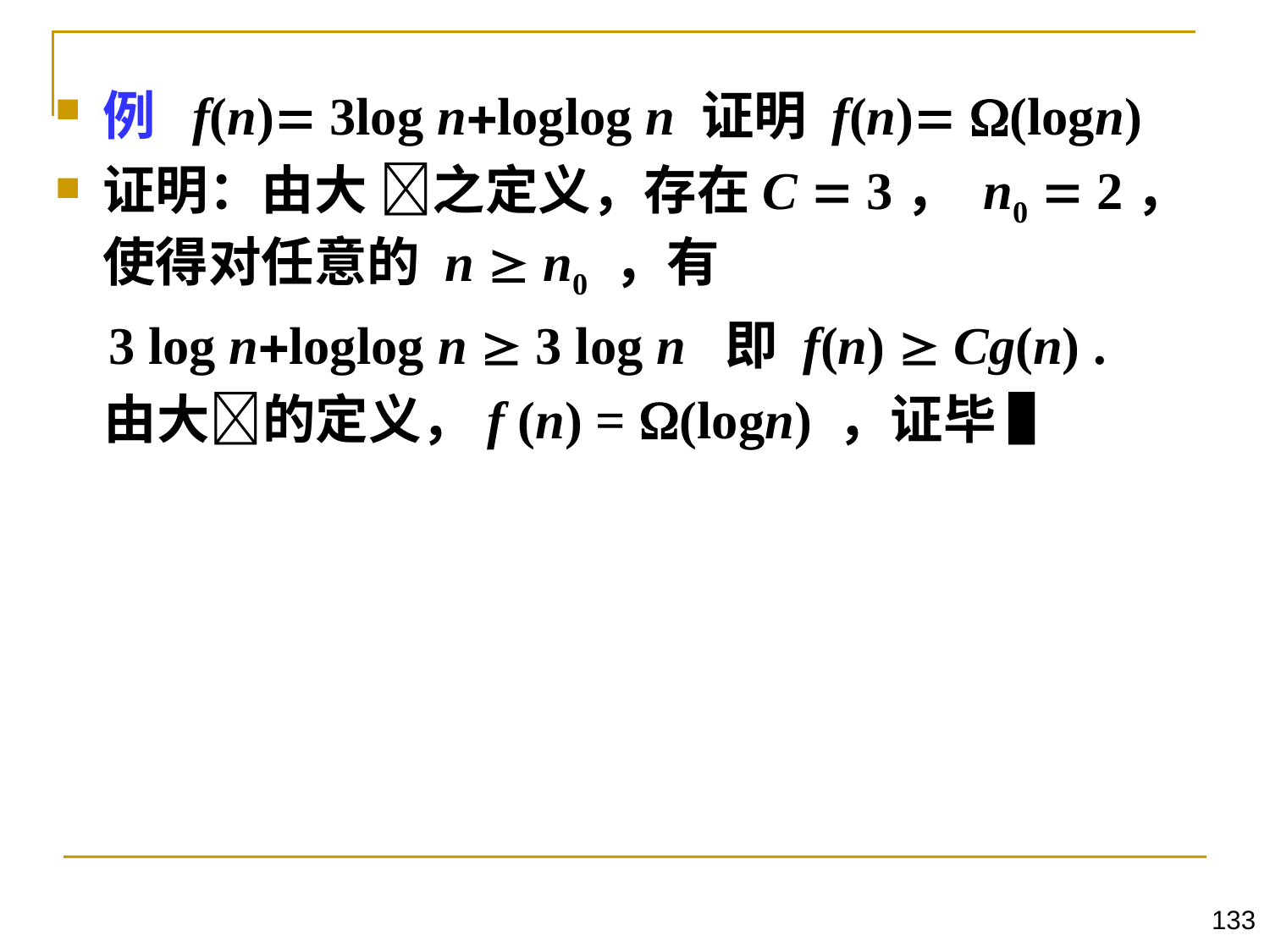

例  f(n)= 3log n+loglog n 证明 f(n)= Ω(logn)
证明：由大 Ω之定义，存在C = 3， n0 = 2，使得对任意的 n ≥ n0 ，有
    3 log n+loglog n ≥ 3 log n  即 f(n) ≥ Cg(n) .
   由大Ω的定义，f (n) = Ω(logn) ，证毕 ▌

133